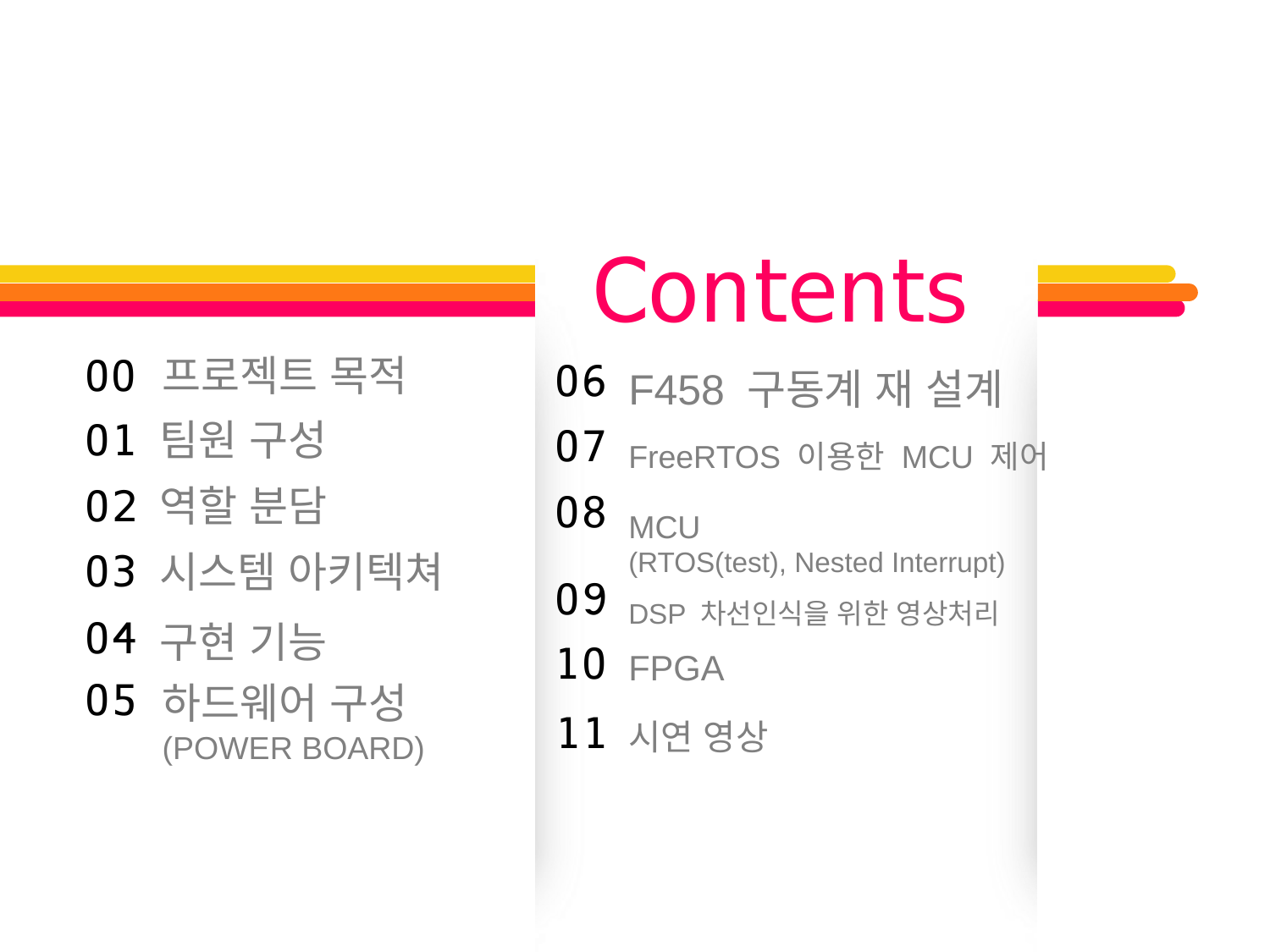

Contents
00
프로젝트 목적
F458 구동계 재 설계
01
팀원 구성
FreeRTOS 이용한 MCU 제어
MCU
(RTOS(test), Nested Interrupt)
DSP 차선인식을 위한 영상처리
FPGA
시연 영상
06

07

02
역할 분담
08

03
시스템 아키텍쳐

09

10
11
구현 기능
04
하드웨어 구성
(POWER BOARD)

05